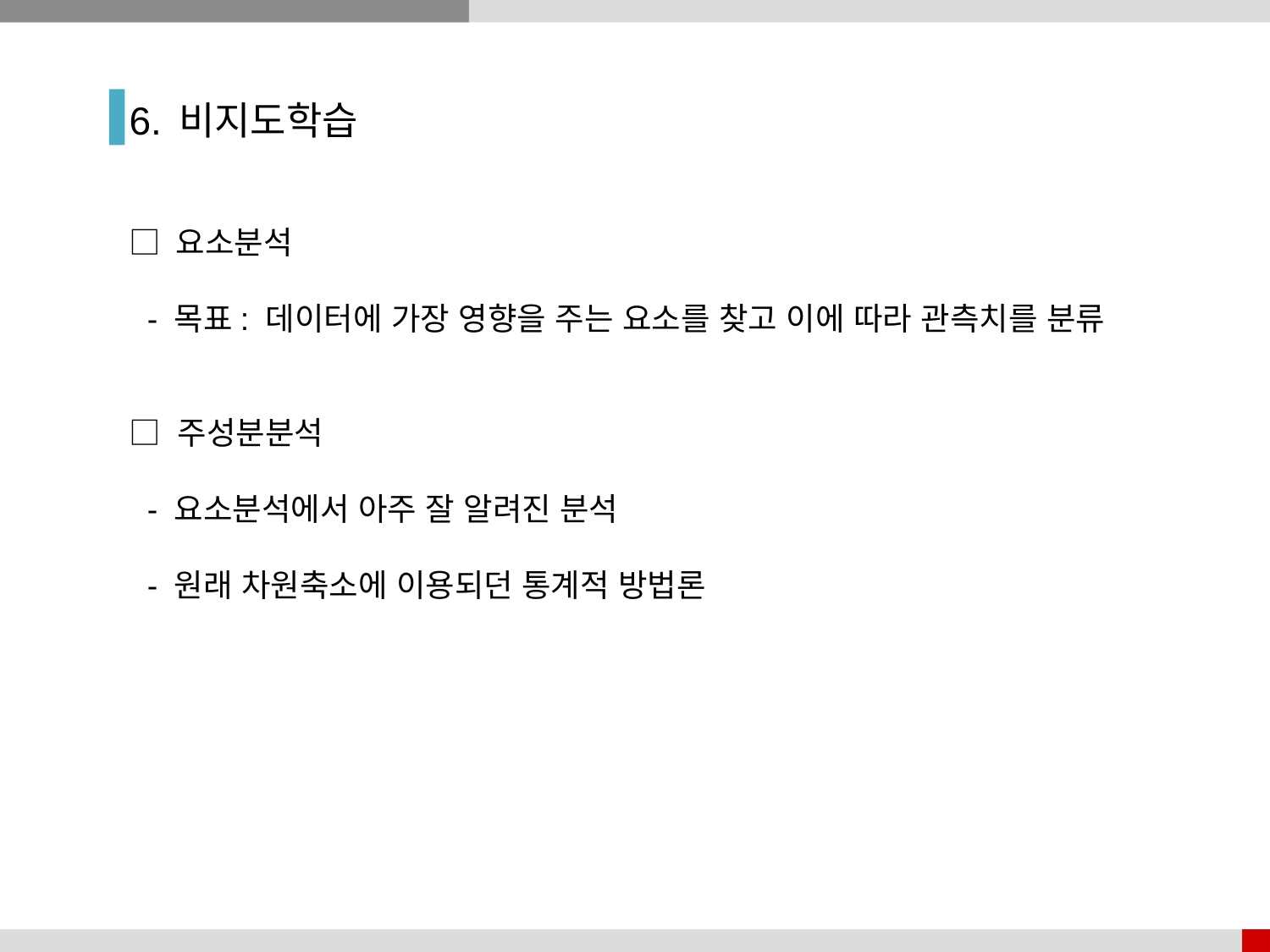

6. 비지도학습

□ 요소분석

  - 목표: 데이터에 가장 영향을 주는 요소를 찾고 이에 따라 관측치를 분류

□ 주성분분석

  - 요소분석에서 아주 잘 알려진 분석

  - 원래 차원축소에 이용되던 통계적 방법론